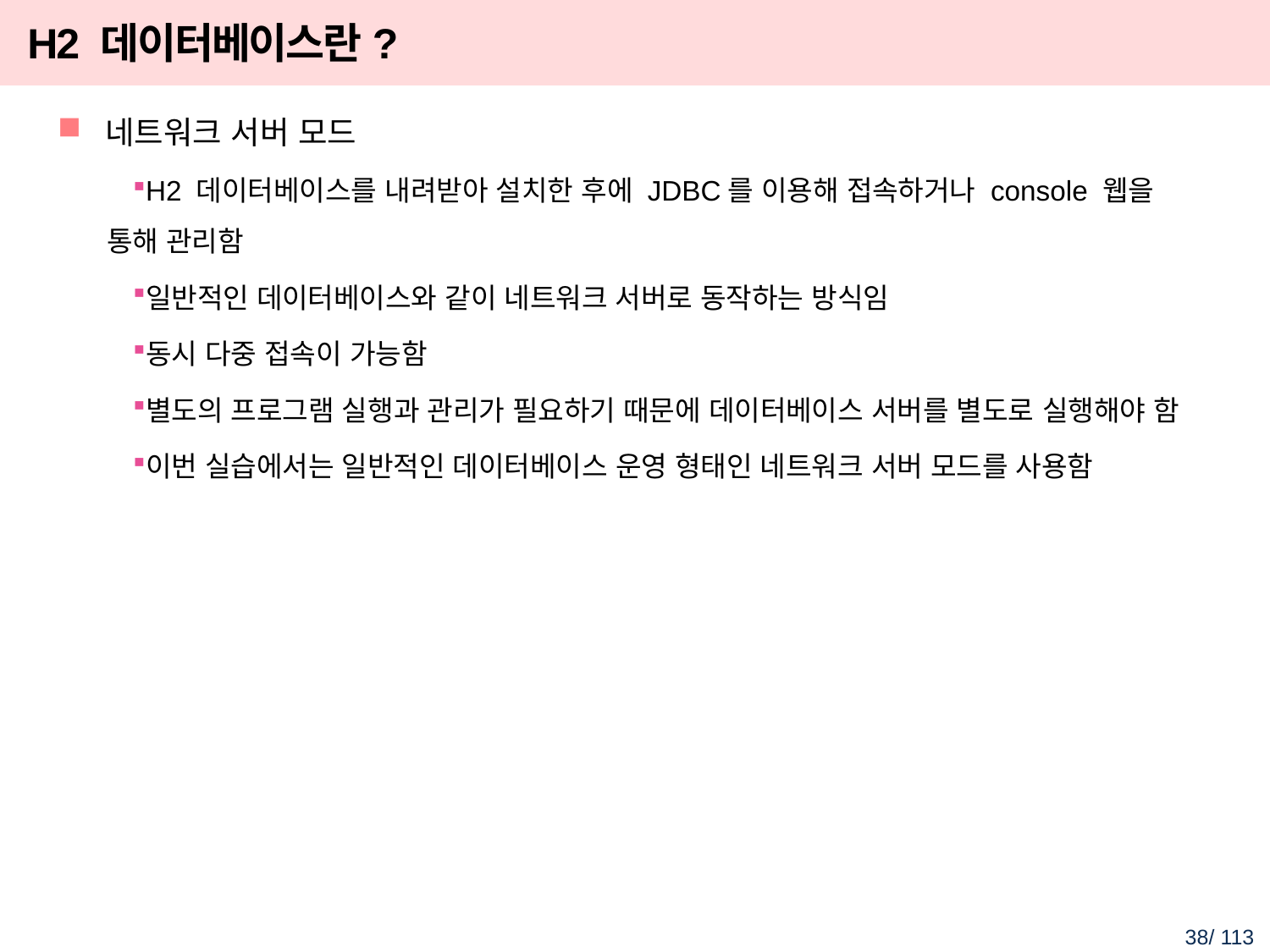

# H2 데이터베이스란?
네트워크 서버 모드
H2 데이터베이스를 내려받아 설치한 후에 JDBC를 이용해 접속하거나 console 웹을 통해 관리함
일반적인 데이터베이스와 같이 네트워크 서버로 동작하는 방식임
동시 다중 접속이 가능함
별도의 프로그램 실행과 관리가 필요하기 때문에 데이터베이스 서버를 별도로 실행해야 함
이번 실습에서는 일반적인 데이터베이스 운영 형태인 네트워크 서버 모드를 사용함